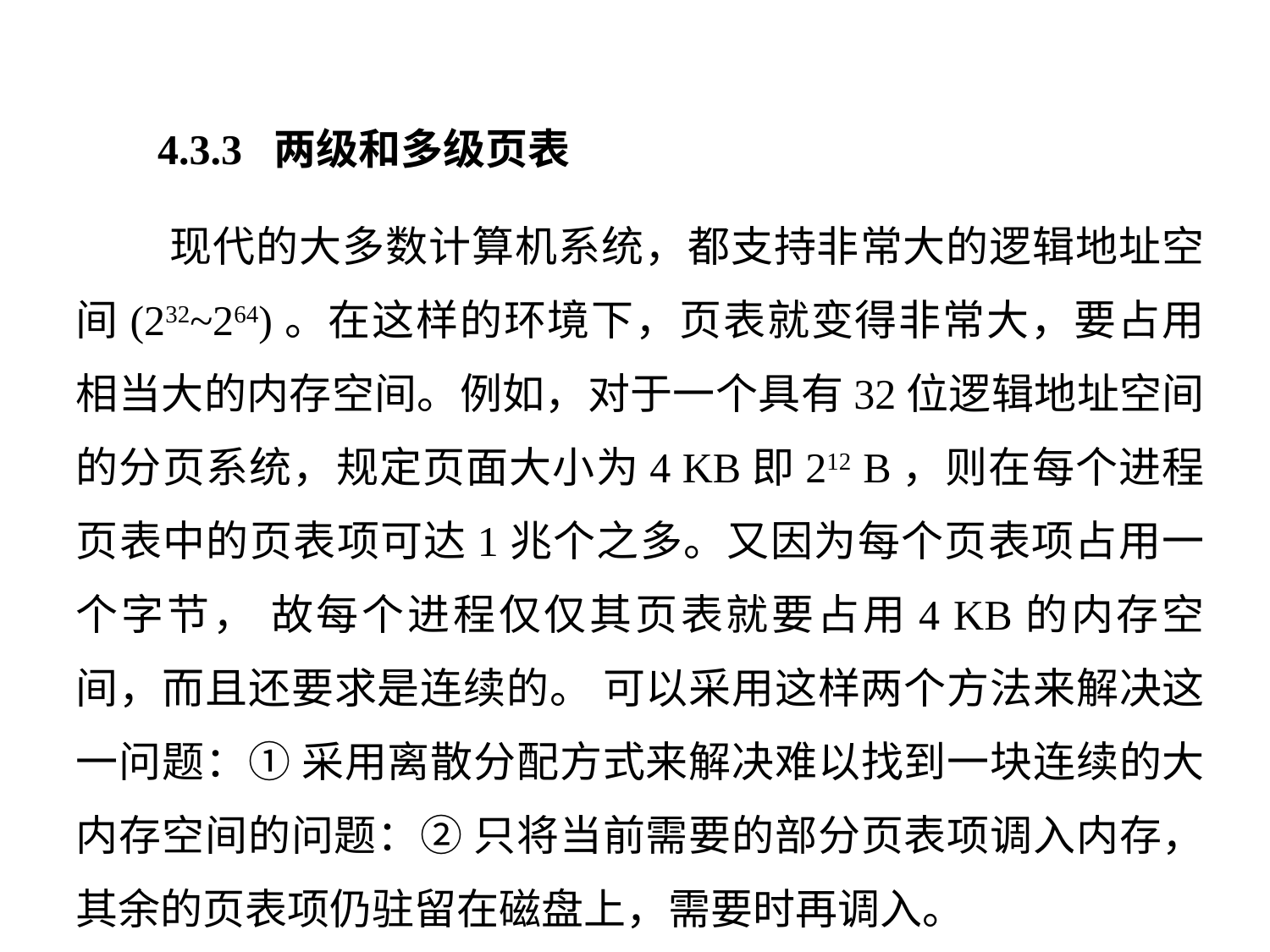

4.3.3  两级和多级页表
        现代的大多数计算机系统，都支持非常大的逻辑地址空间(232~264)。在这样的环境下，页表就变得非常大，要占用相当大的内存空间。例如，对于一个具有32位逻辑地址空间的分页系统，规定页面大小为4 KB即212 B，则在每个进程页表中的页表项可达1兆个之多。又因为每个页表项占用一个字节， 故每个进程仅仅其页表就要占用4 KB的内存空间，而且还要求是连续的。 可以采用这样两个方法来解决这一问题：① 采用离散分配方式来解决难以找到一块连续的大内存空间的问题：② 只将当前需要的部分页表项调入内存， 其余的页表项仍驻留在磁盘上，需要时再调入。